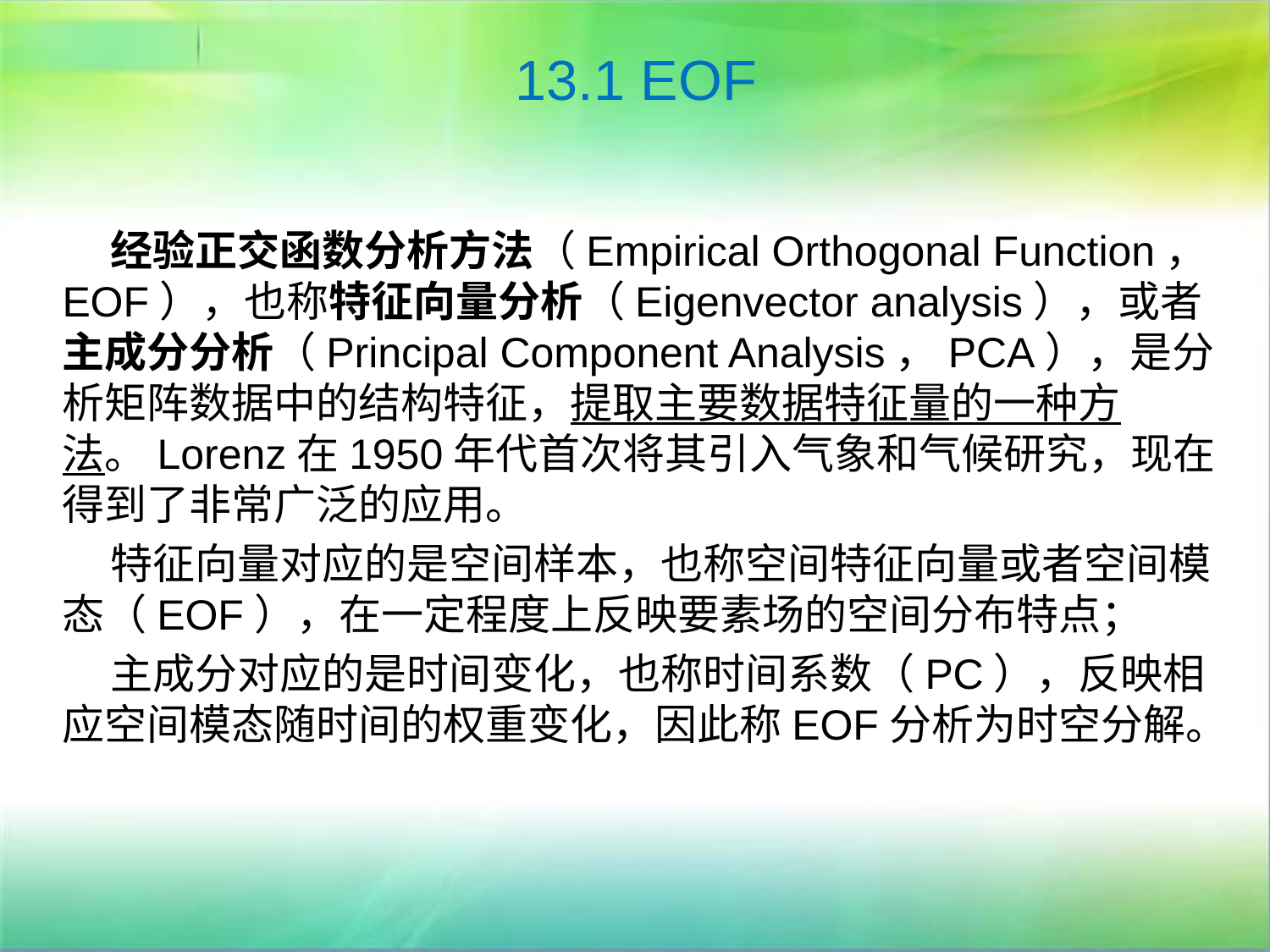

# 13.1 EOF
    经验正交函数分析方法（Empirical Orthogonal Function， EOF），也称特征向量分析（Eigenvector analysis），或者主成分分析（Principal Component Analysis，PCA），是分析矩阵数据中的结构特征，提取主要数据特征量的一种方法。Lorenz在1950年代首次将其引入气象和气候研究，现在得到了非常广泛的应用。
    特征向量对应的是空间样本，也称空间特征向量或者空间模态（EOF），在一定程度上反映要素场的空间分布特点；
    主成分对应的是时间变化，也称时间系数（PC），反映相应空间模态随时间的权重变化，因此称EOF分析为时空分解。